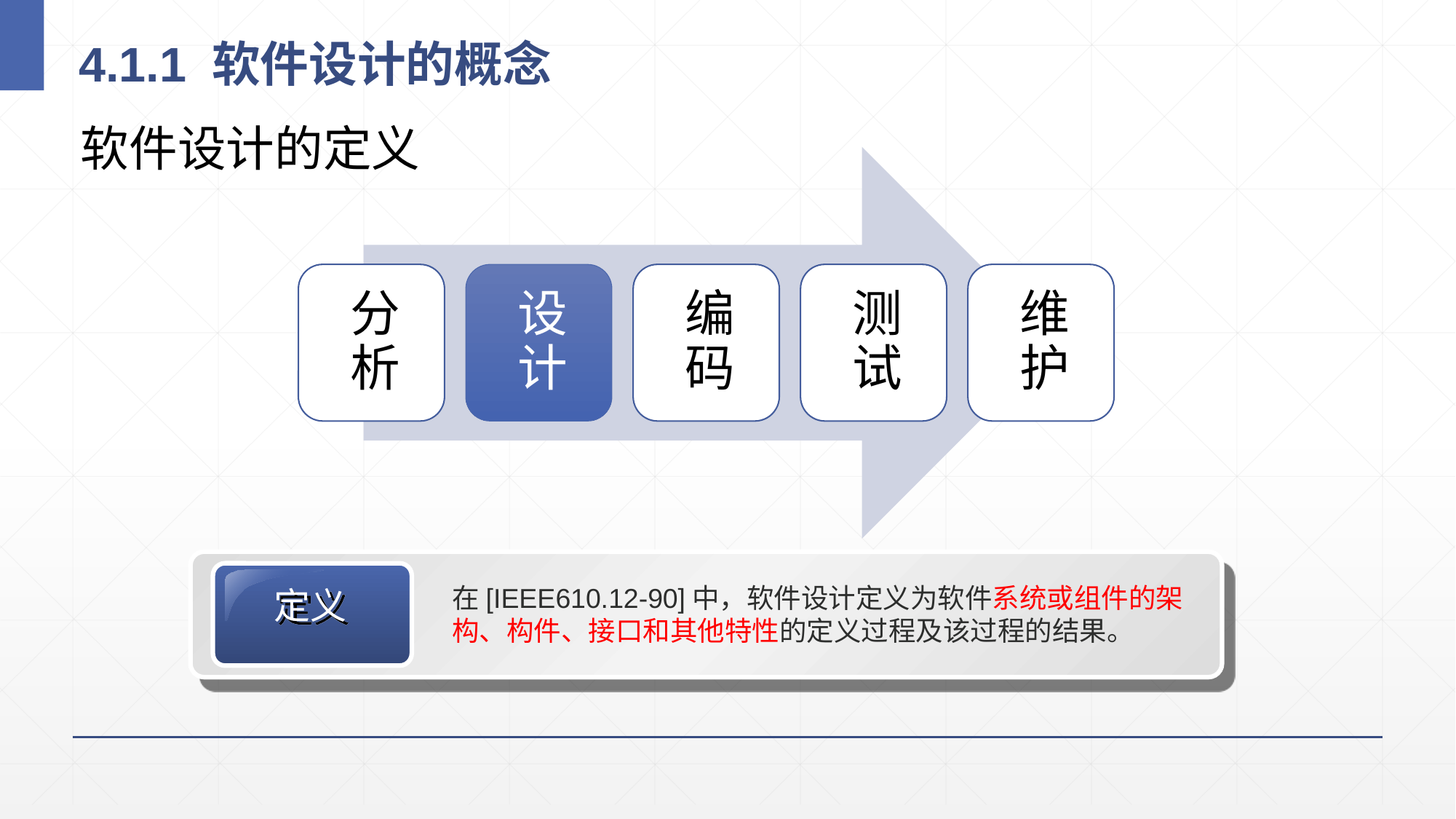

# 4.1.1 软件设计的概念
软件设计的定义
分析
设计
编码
测试
维护

定义
在[IEEE610.12-90]中，软件设计定义为软件系统或组件的架构、构件、接口和其他特性的定义过程及该过程的结果。